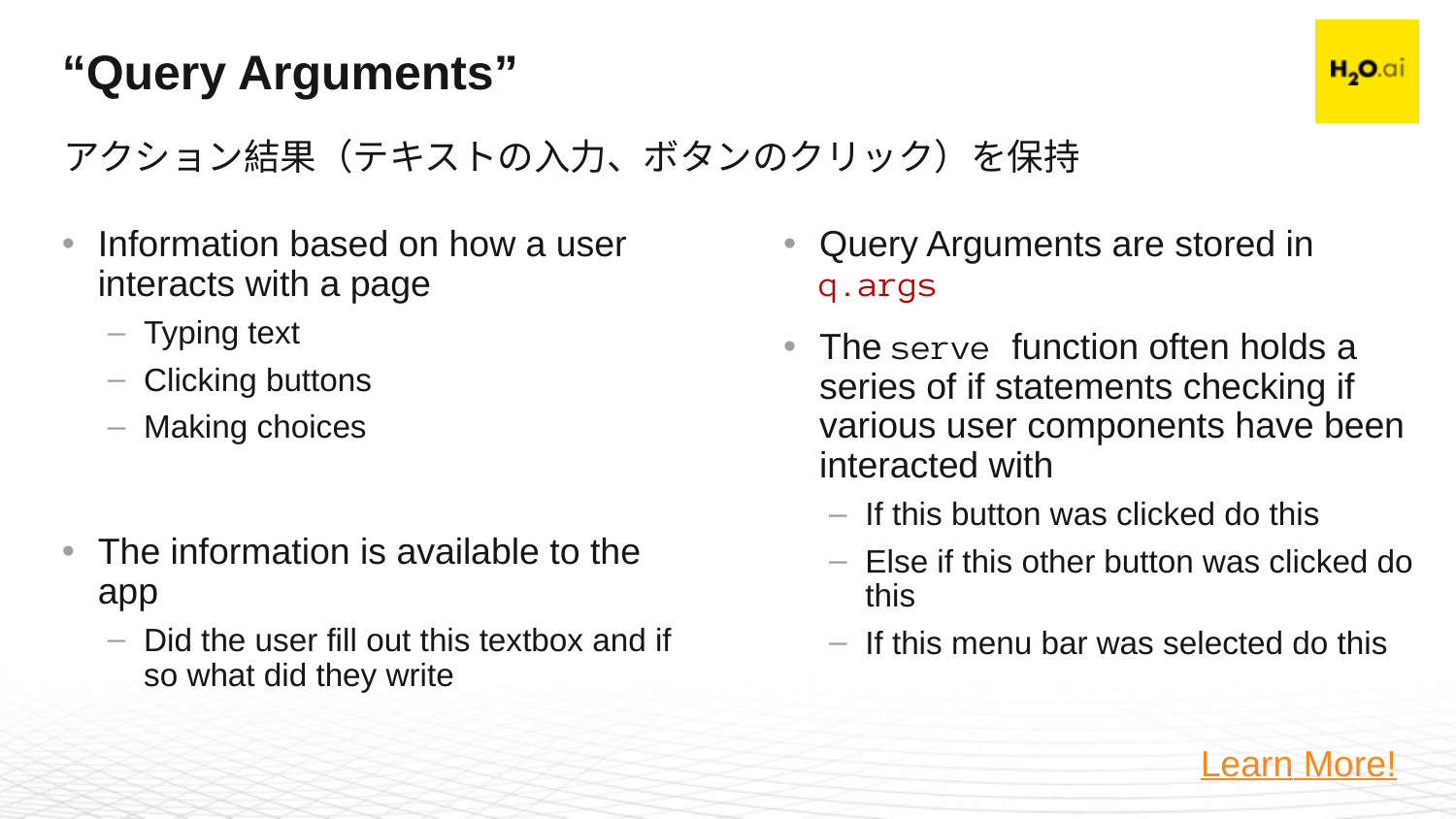

# “Query Arguments”
アクション結果（テキストの入力、ボタンのクリック）を保持
Information based on how a user interacts with a page
Typing text
Clicking buttons
Making choices

The information is available to the app
Did the user fill out this textbox and if so what did they write
Query Arguments are stored in q.args
The serve function often holds a series of if statements checking if various user components have been interacted with
If this button was clicked do this
Else if this other button was clicked do this
If this menu bar was selected do this
Learn More!